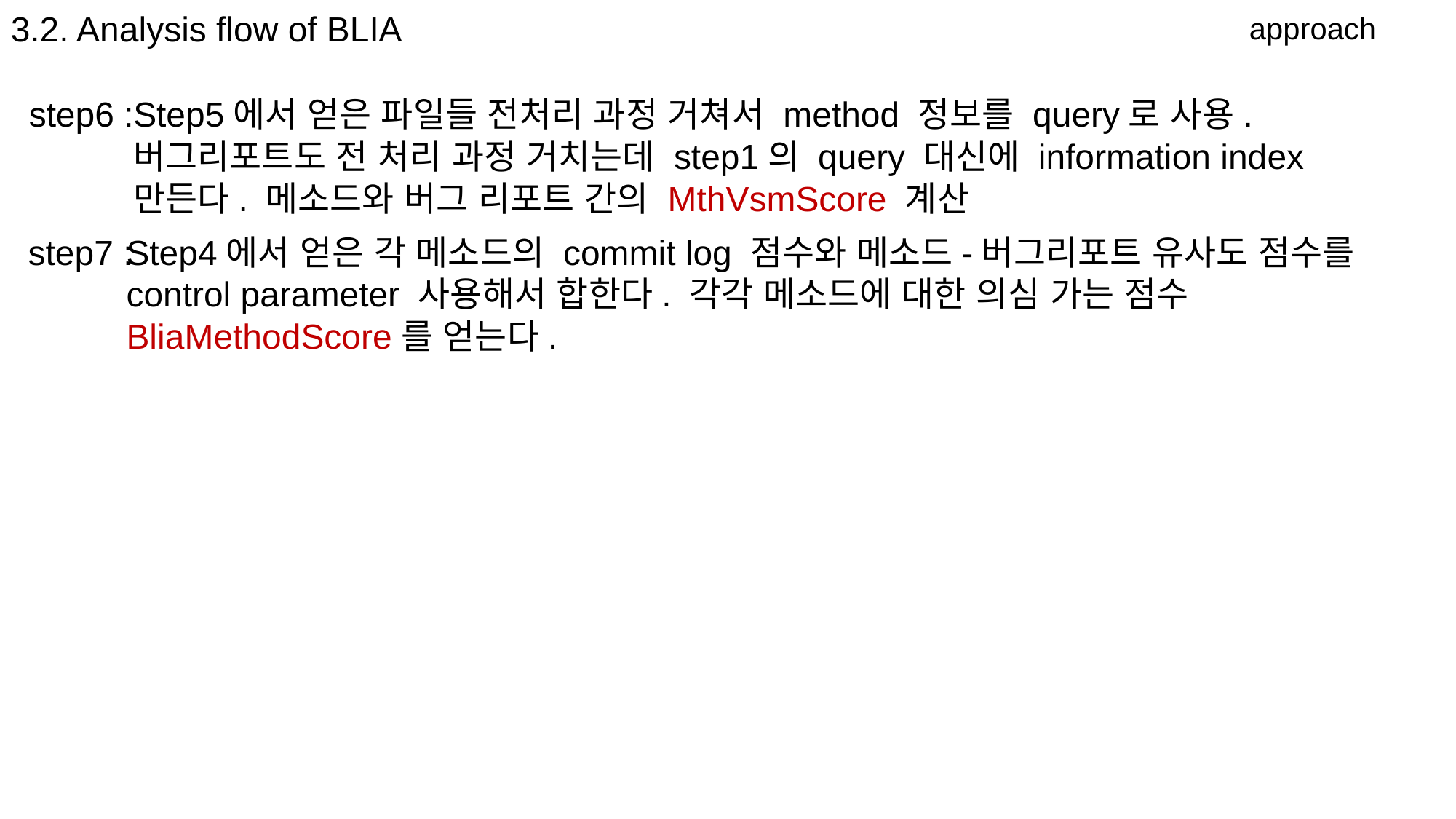

3.2. Analysis flow of BLIA
approach
step6 :
Step5에서 얻은 파일들 전처리 과정 거쳐서 method 정보를 query로 사용. 버그리포트도 전 처리 과정 거치는데 step1의 query 대신에 information index 만든다. 메소드와 버그 리포트 간의 MthVsmScore 계산
step7 :
Step4에서 얻은 각 메소드의 commit log 점수와 메소드-버그리포트 유사도 점수를 control parameter 사용해서 합한다. 각각 메소드에 대한 의심 가는 점수 BliaMethodScore를 얻는다.